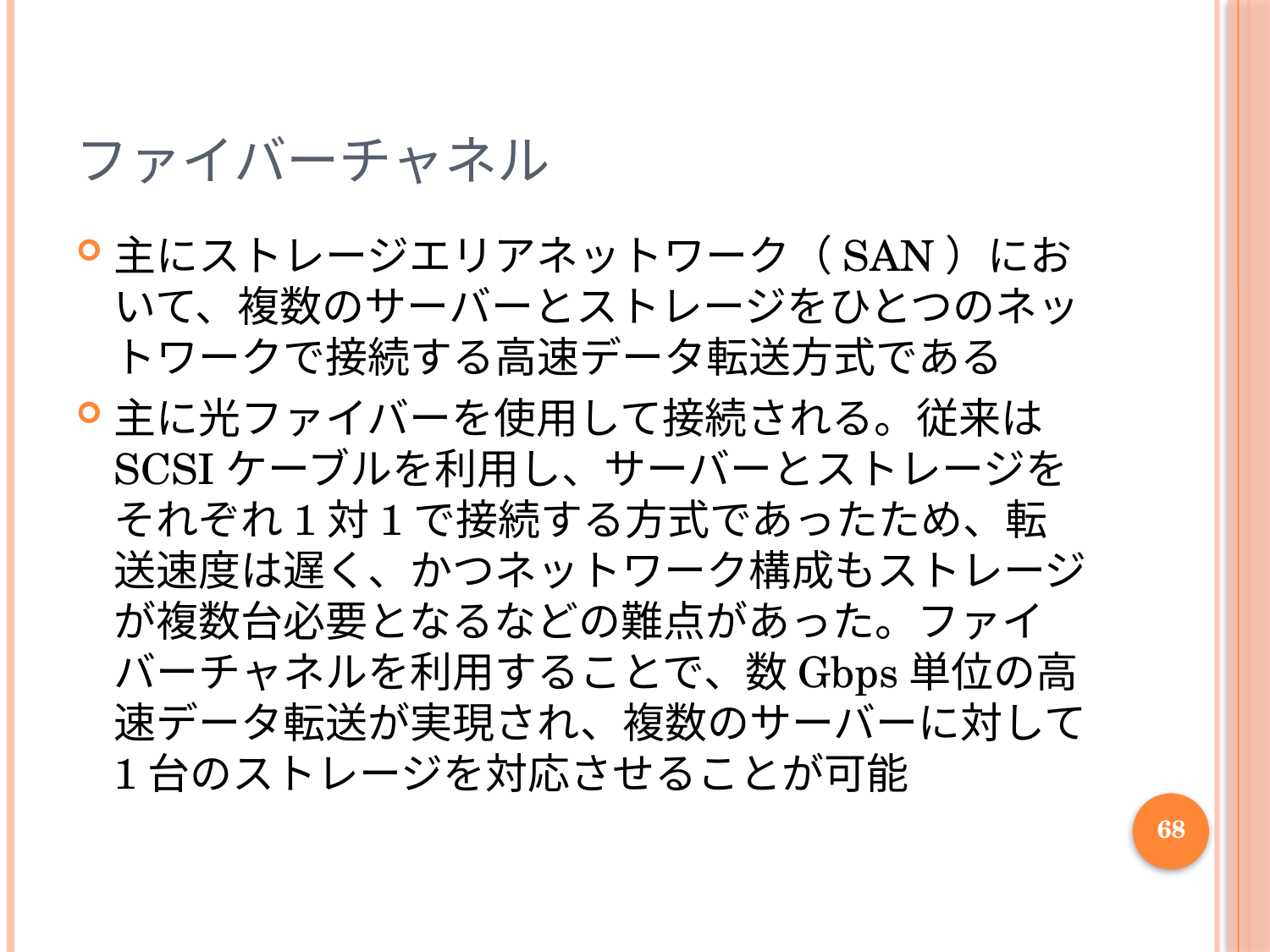

# ファイバーチャネル
主にストレージエリアネットワーク（SAN）において、複数のサーバーとストレージをひとつのネットワークで接続する高速データ転送方式である
主に光ファイバーを使用して接続される。従来はSCSIケーブルを利用し、サーバーとストレージをそれぞれ1対1で接続する方式であったため、転送速度は遅く、かつネットワーク構成もストレージが複数台必要となるなどの難点があった。ファイバーチャネルを利用することで、数Gbps単位の高速データ転送が実現され、複数のサーバーに対して1台のストレージを対応させることが可能
68